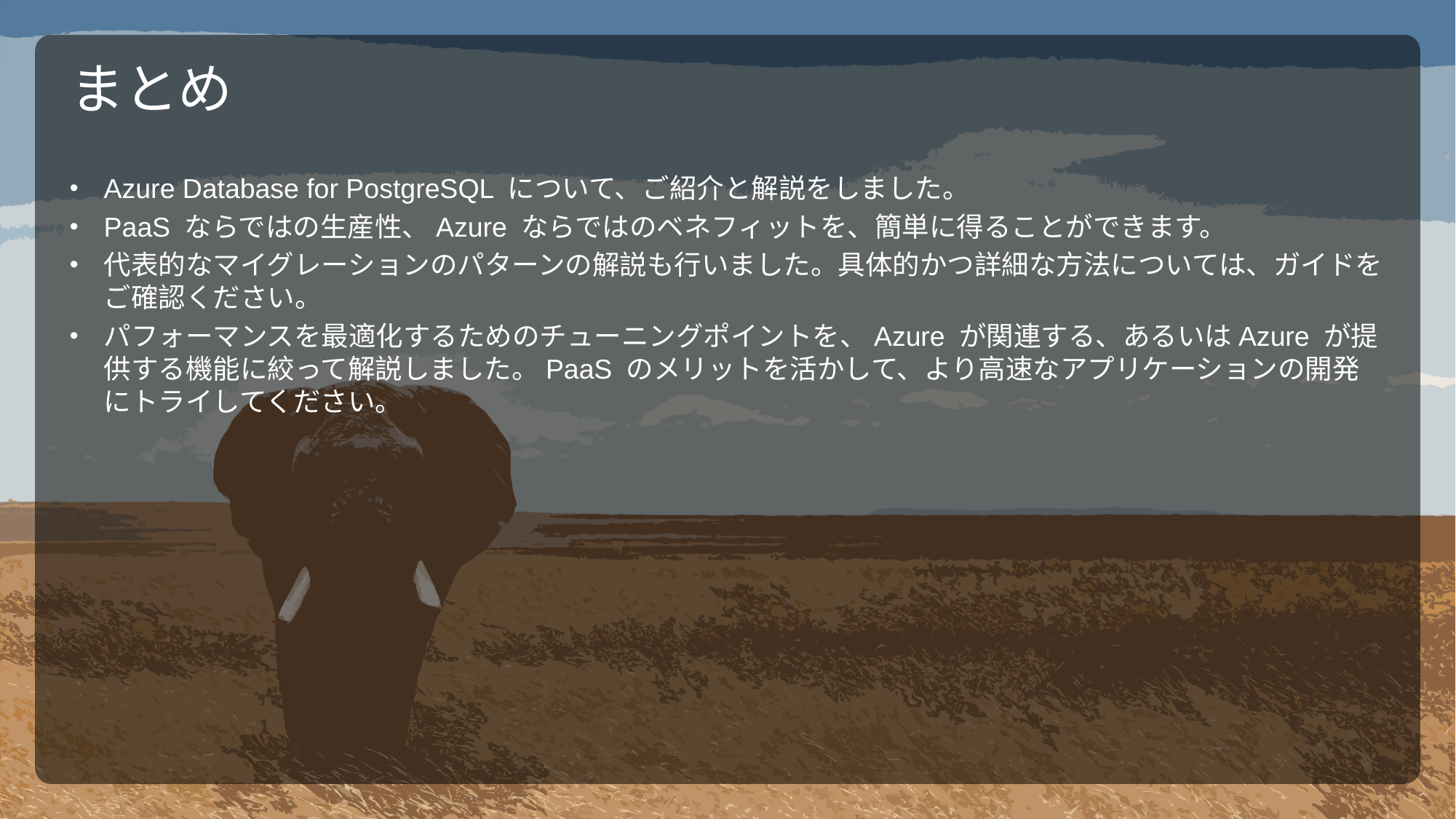

# まとめ
Azure Database for PostgreSQL について、ご紹介と解説をしました。
PaaS ならではの生産性、Azure ならではのベネフィットを、簡単に得ることができます。
代表的なマイグレーションのパターンの解説も行いました。具体的かつ詳細な方法については、ガイドをご確認ください。
パフォーマンスを最適化するためのチューニングポイントを、Azure が関連する、あるいはAzure が提供する機能に絞って解説しました。PaaS のメリットを活かして、より高速なアプリケーションの開発にトライしてください。